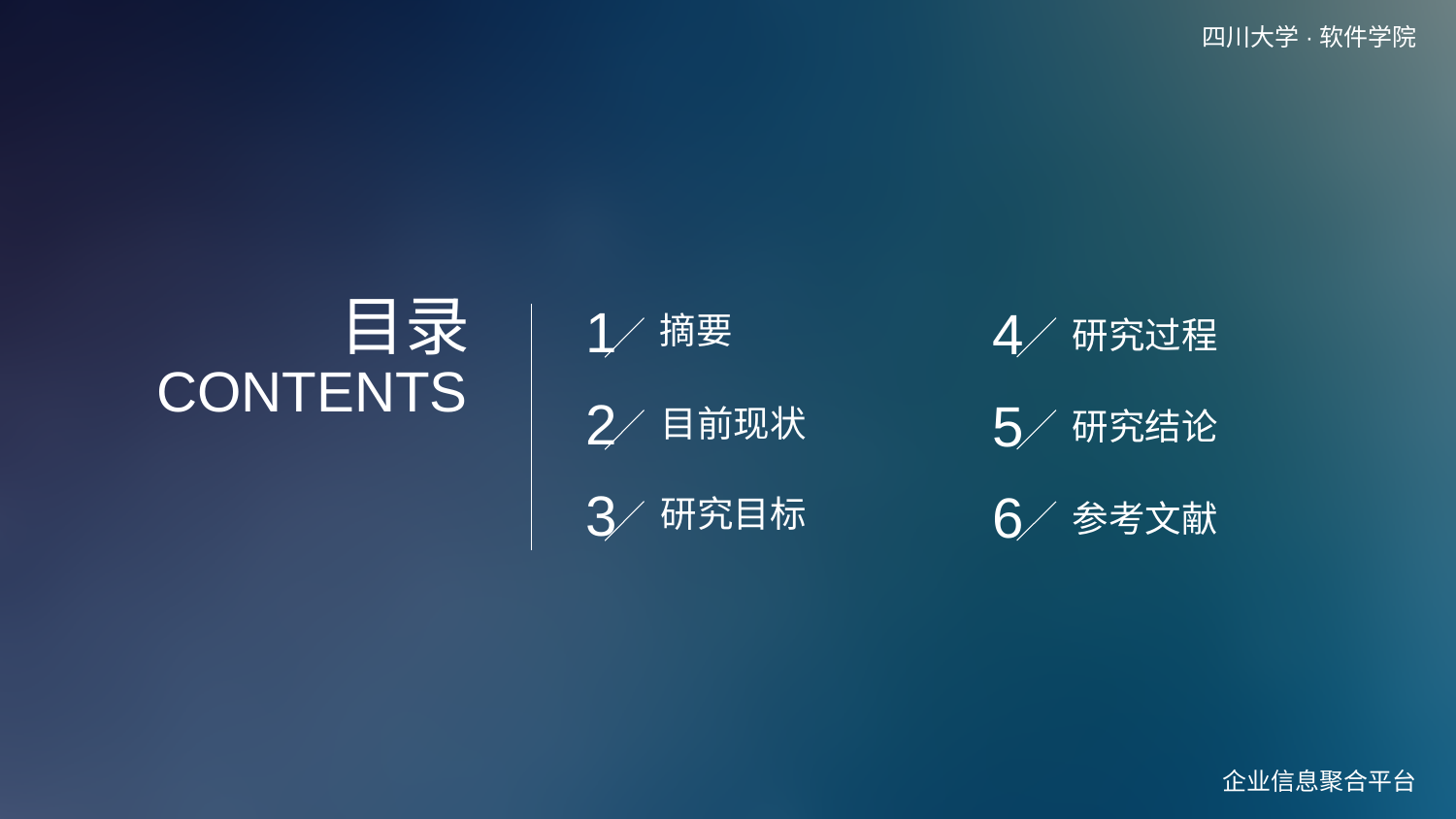

目录
CONTENTS
1
4
摘要
研究过程
2
5
目前现状
研究结论
3
6
研究目标
参考文献